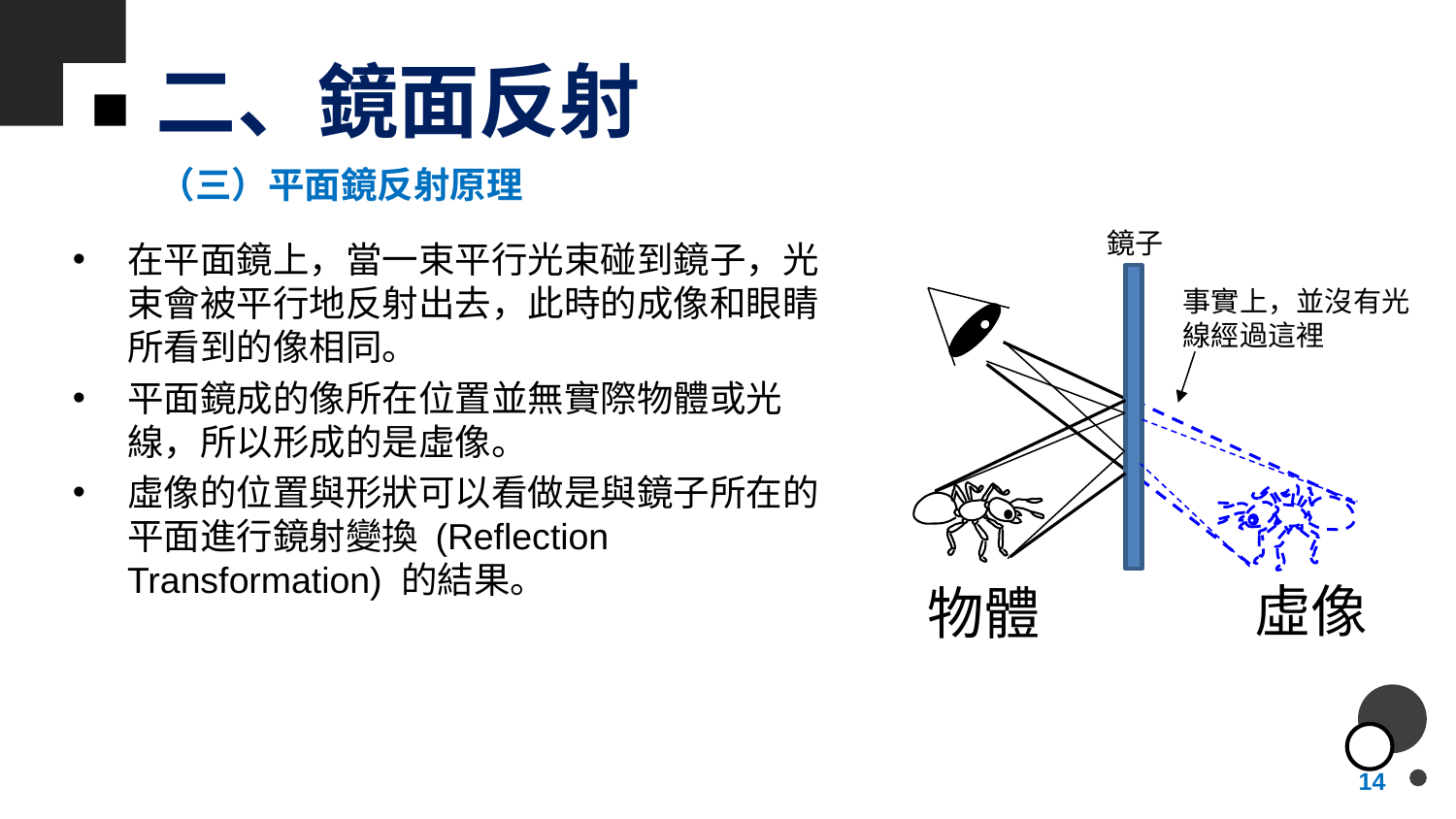

# 二、鏡面反射
（三）平面鏡反射原理
鏡子

事實上，並沒有光線經過這裡

虛像
物體
在平面鏡上，當一束平行光束碰到鏡子，光束會被平行地反射出去，此時的成像和眼睛所看到的像相同。
平面鏡成的像所在位置並無實際物體或光線，所以形成的是虛像。
虛像的位置與形狀可以看做是與鏡子所在的平面進行鏡射變換 (Reflection Transformation) 的結果。

14